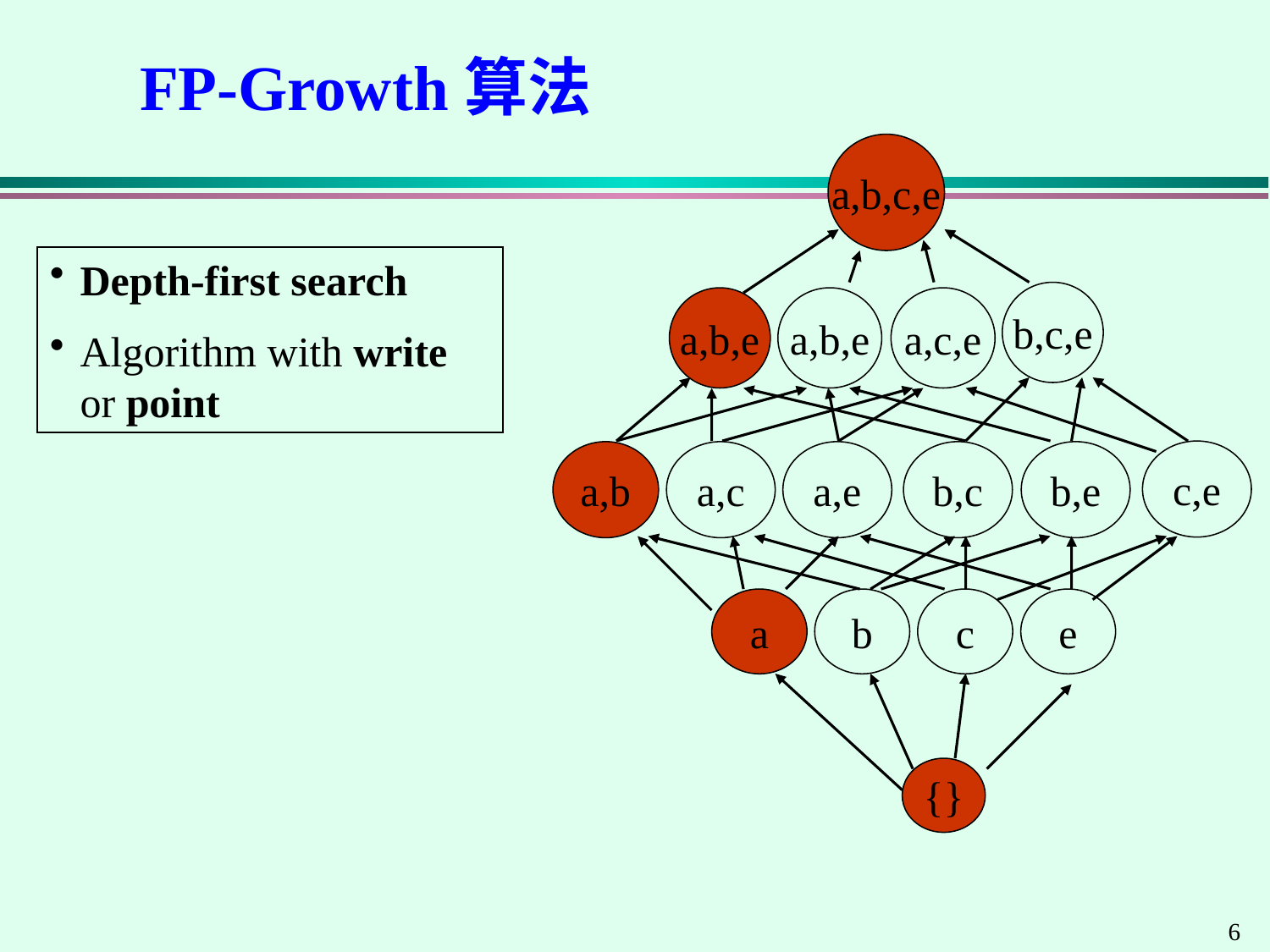

FP-Growth算法
a,b,c,e

Depth-first search
Algorithm with write or point

b,c,e
a,b,e
a,b,e
a,c,e

c,e
a,b
a,c
a,e
b,c
b,e

a
b
c
e

{}